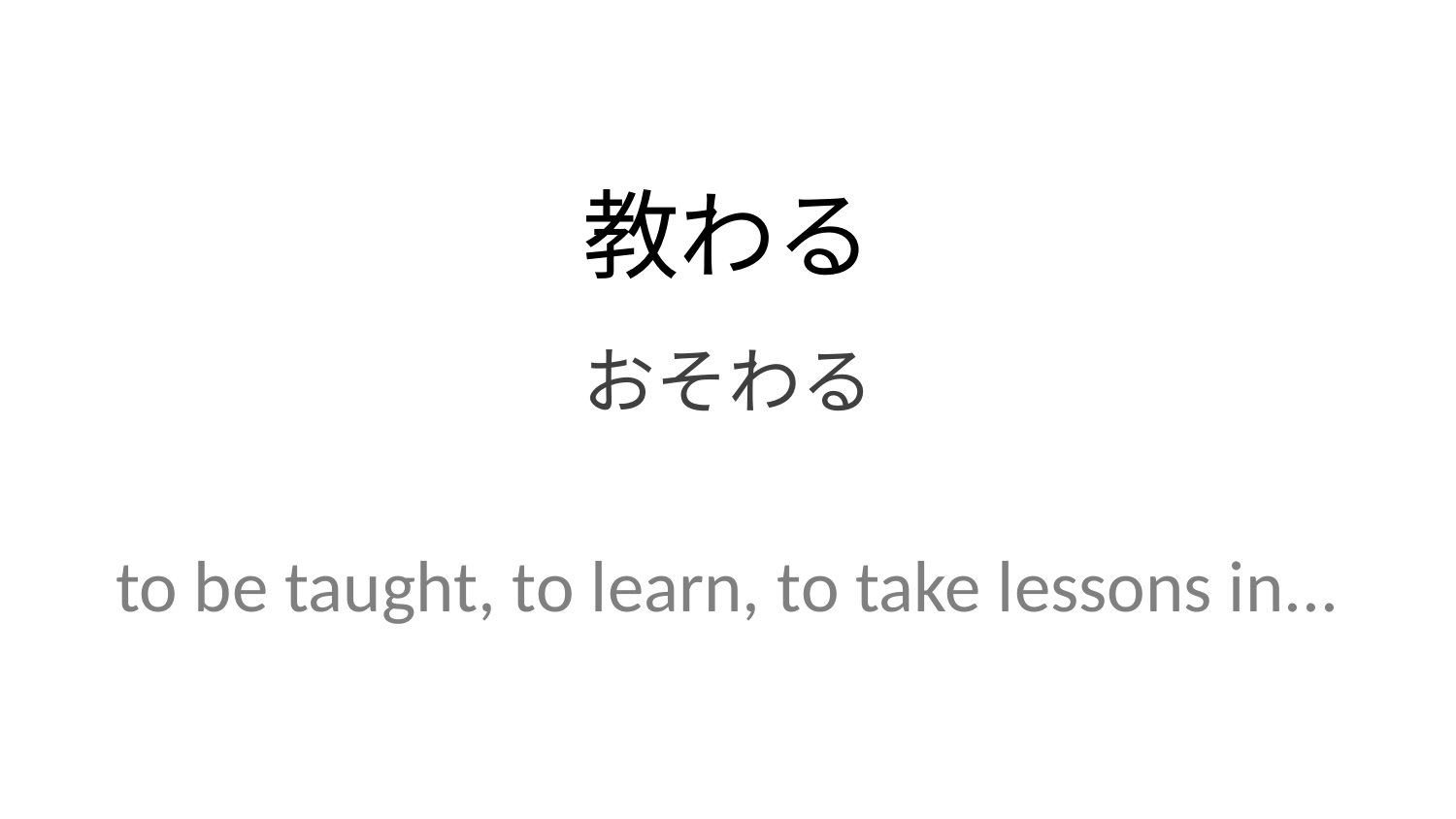

教わる

おそわる
to be taught, to learn, to take lessons in...